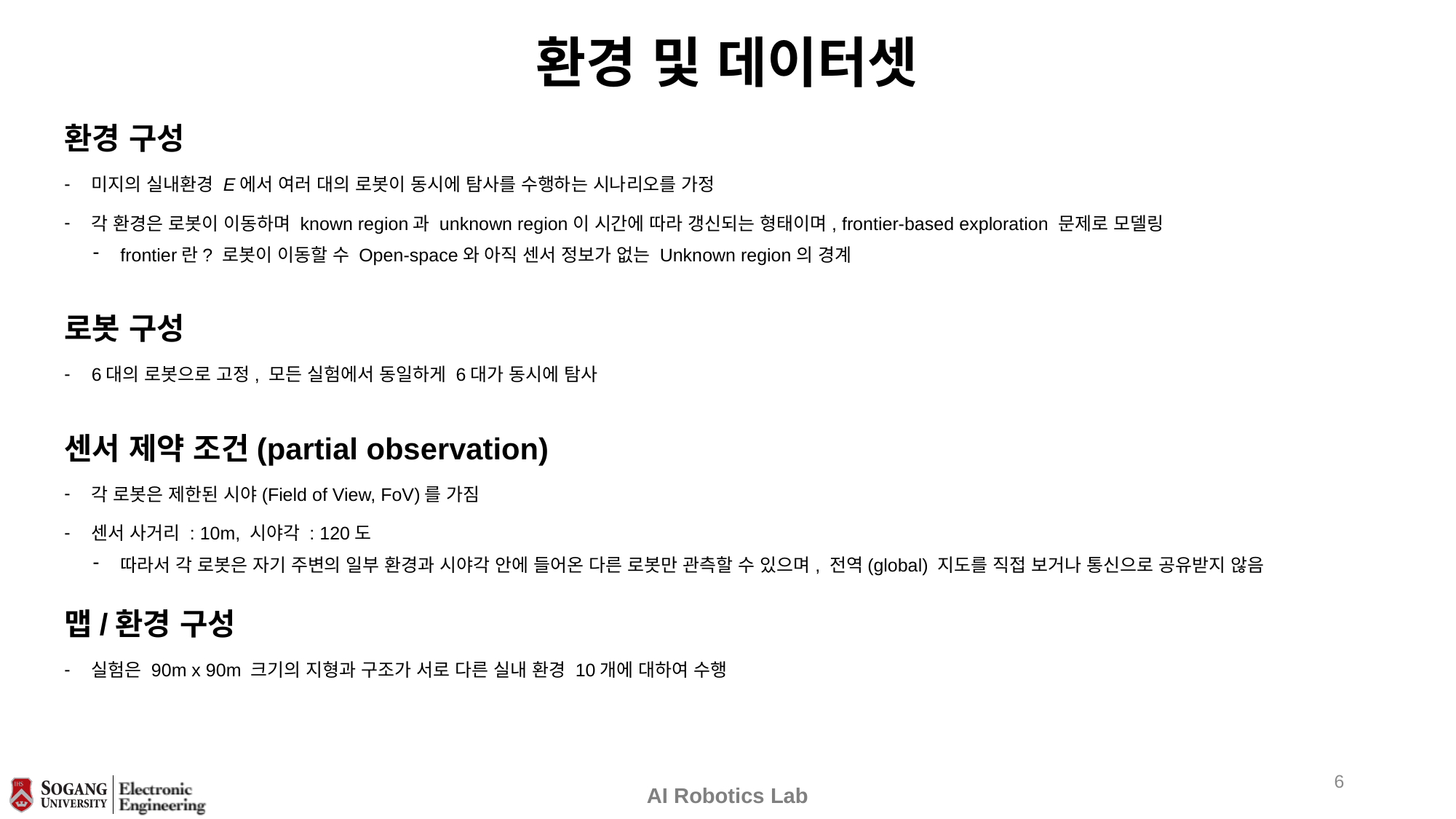

# 환경 및 데이터셋
환경 구성
미지의 실내환경 E에서 여러 대의 로봇이 동시에 탐사를 수행하는 시나리오를 가정
각 환경은 로봇이 이동하며 known region과 unknown region이 시간에 따라 갱신되는 형태이며, frontier-based exploration 문제로 모델링
frontier란? 로봇이 이동할 수 Open-space와 아직 센서 정보가 없는 Unknown region의 경계

로봇 구성
6대의 로봇으로 고정, 모든 실험에서 동일하게 6대가 동시에 탐사

센서 제약 조건(partial observation)
각 로봇은 제한된 시야(Field of View, FoV)를 가짐
센서 사거리 : 10m, 시야각 : 120도
따라서 각 로봇은 자기 주변의 일부 환경과 시야각 안에 들어온 다른 로봇만 관측할 수 있으며, 전역(global) 지도를 직접 보거나 통신으로 공유받지 않음

맵/환경 구성
실험은 90m x 90m 크기의 지형과 구조가 서로 다른 실내 환경 10개에 대하여 수행

6